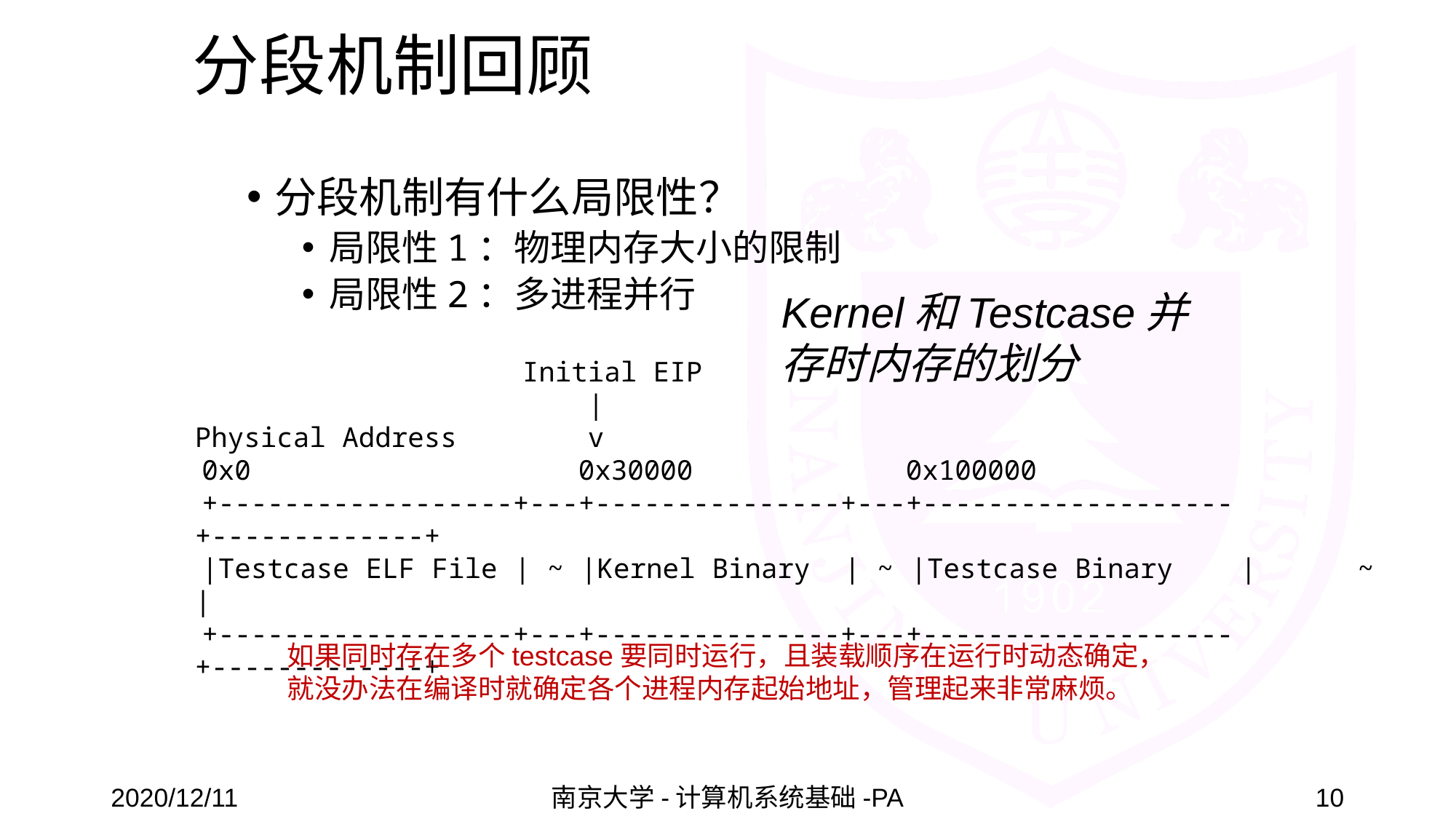

# 分段机制回顾
分段机制有什么局限性？
局限性1：物理内存大小的限制
局限性2：多进程并行
Kernel和Testcase并存时内存的划分
                    Initial EIP
                        |
Physical Address        v
0x0                    0x30000             0x100000
+------------------+---+---------------+---+-------------------+-------------+
|Testcase ELF File | ~ |Kernel Binary  | ~ |Testcase Binary    |      ~      |
+------------------+---+---------------+---+-------------------+-------------+
如果同时存在多个testcase要同时运行，且装载顺序在运行时动态确定，就没办法在编译时就确定各个进程内存起始地址，管理起来非常麻烦。
2020/12/11
南京大学-计算机系统基础-PA
10